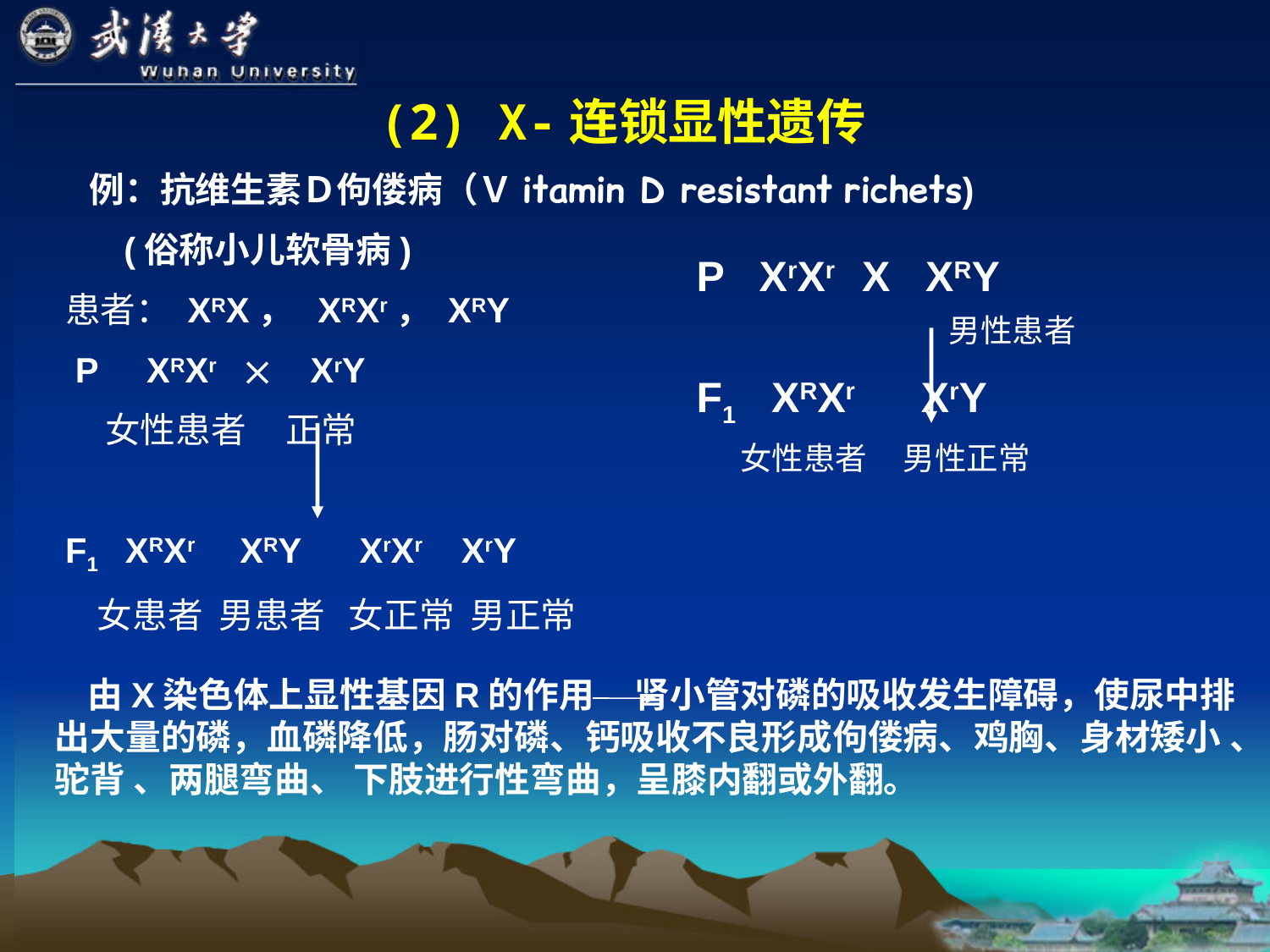

(2) X-连锁显性遗传
  例：抗维生素Ｄ佝偻病（Ｖitamin D resistant richets)
      (俗称小儿软骨病)
患者： XRX，  XRXr， XRY
 P     XRXr    ×    XrY
    女性患者     正常

F1    XRXr     XRY      XrXr    XrY
   女患者  男患者   女正常  男正常
P   XrXr    X   XRY
                                  男性患者
F1   XRXr      XrY
     女性患者     男性正常

   由X染色体上显性基因R的作用     肾小管对磷的吸收发生障碍，使尿中排出大量的磷，血磷降低，肠对磷、钙吸收不良形成佝偻病、鸡胸、身材矮小 、驼背 、两腿弯曲、 下肢进行性弯曲，呈膝内翻或外翻。